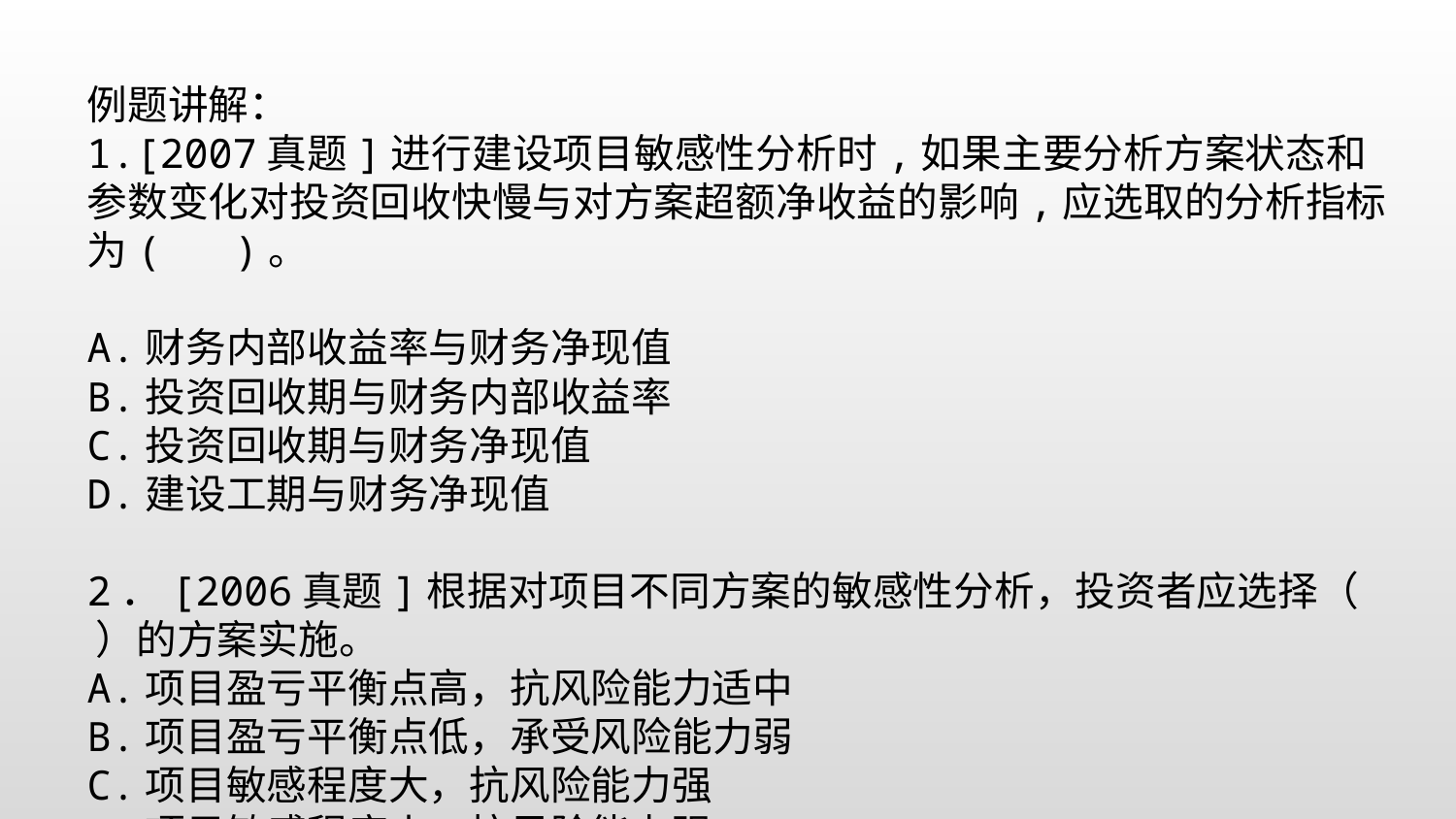

#
例题讲解：
1.[2007真题]进行建设项目敏感性分析时,如果主要分析方案状态和参数变化对投资回收快慢与对方案超额净收益的影响,应选取的分析指标为(   )。

A.财务内部收益率与财务净现值
B.投资回收期与财务内部收益率
C.投资回收期与财务净现值
D.建设工期与财务净现值

2．[2006真题]根据对项目不同方案的敏感性分析，投资者应选择（   ）的方案实施。
A.项目盈亏平衡点高，抗风险能力适中
B.项目盈亏平衡点低，承受风险能力弱
C.项目敏感程度大，抗风险能力强
D.项目敏感程度小，抗风险能力强